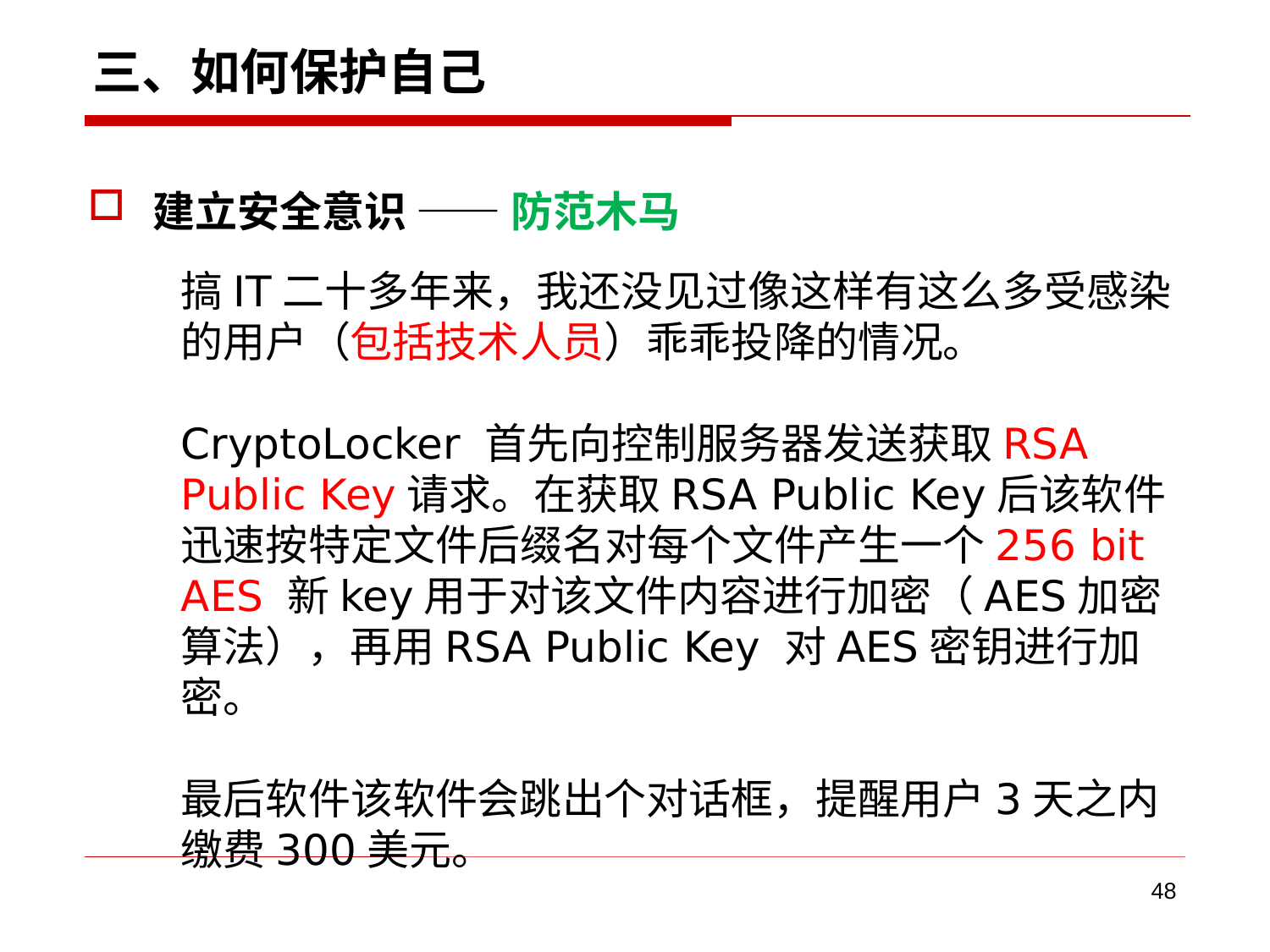

# 三、如何保护自己
建立安全意识 —— 防范木马
搞IT二十多年来，我还没见过像这样有这么多受感染的用户（包括技术人员）乖乖投降的情况。

CryptoLocker 首先向控制服务器发送获取RSA Public Key请求。在获取RSA Public Key后该软件迅速按特定文件后缀名对每个文件产生一个256 bit AES 新key用于对该文件内容进行加密（AES加密算法），再用RSA Public Key 对AES密钥进行加密。

最后软件该软件会跳出个对话框，提醒用户3天之内缴费300美元。